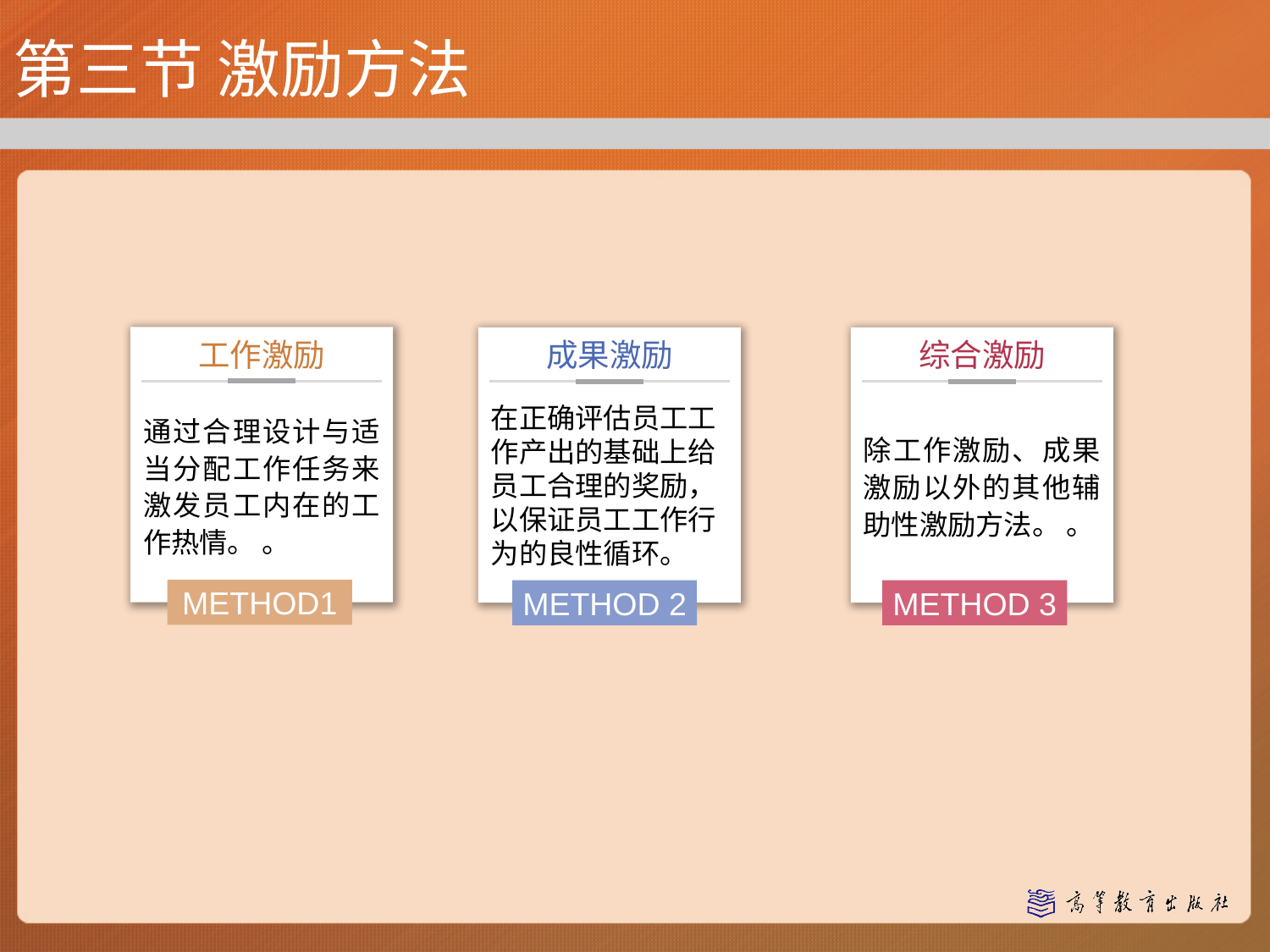

第三节 激励方法
通过合理设计与适当分配工作任务来激发员工内在的工作热情。 。
工作激励
METHOD1
在正确评估员工工作产出的基础上给员工合理的奖励，以保证员工工作行为的良性循环。
成果激励
METHOD 2
除工作激励、成果激励以外的其他辅助性激励方法。 。
综合激励
METHOD 3